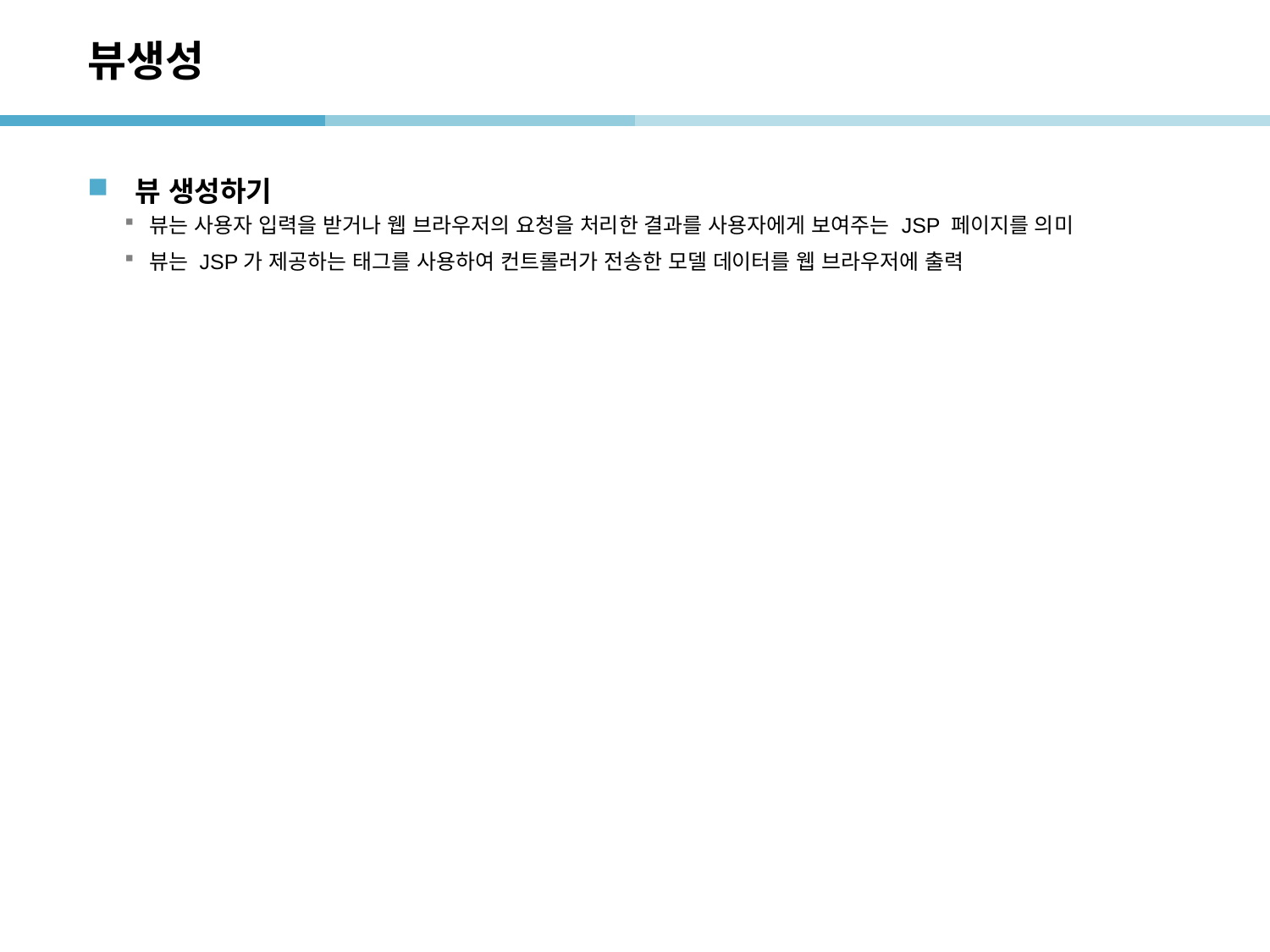

# 뷰생성
뷰 생성하기
뷰는 사용자 입력을 받거나 웹 브라우저의 요청을 처리한 결과를 사용자에게 보여주는 JSP 페이지를 의미
뷰는 JSP가 제공하는 태그를 사용하여 컨트롤러가 전송한 모델 데이터를 웹 브라우저에 출력